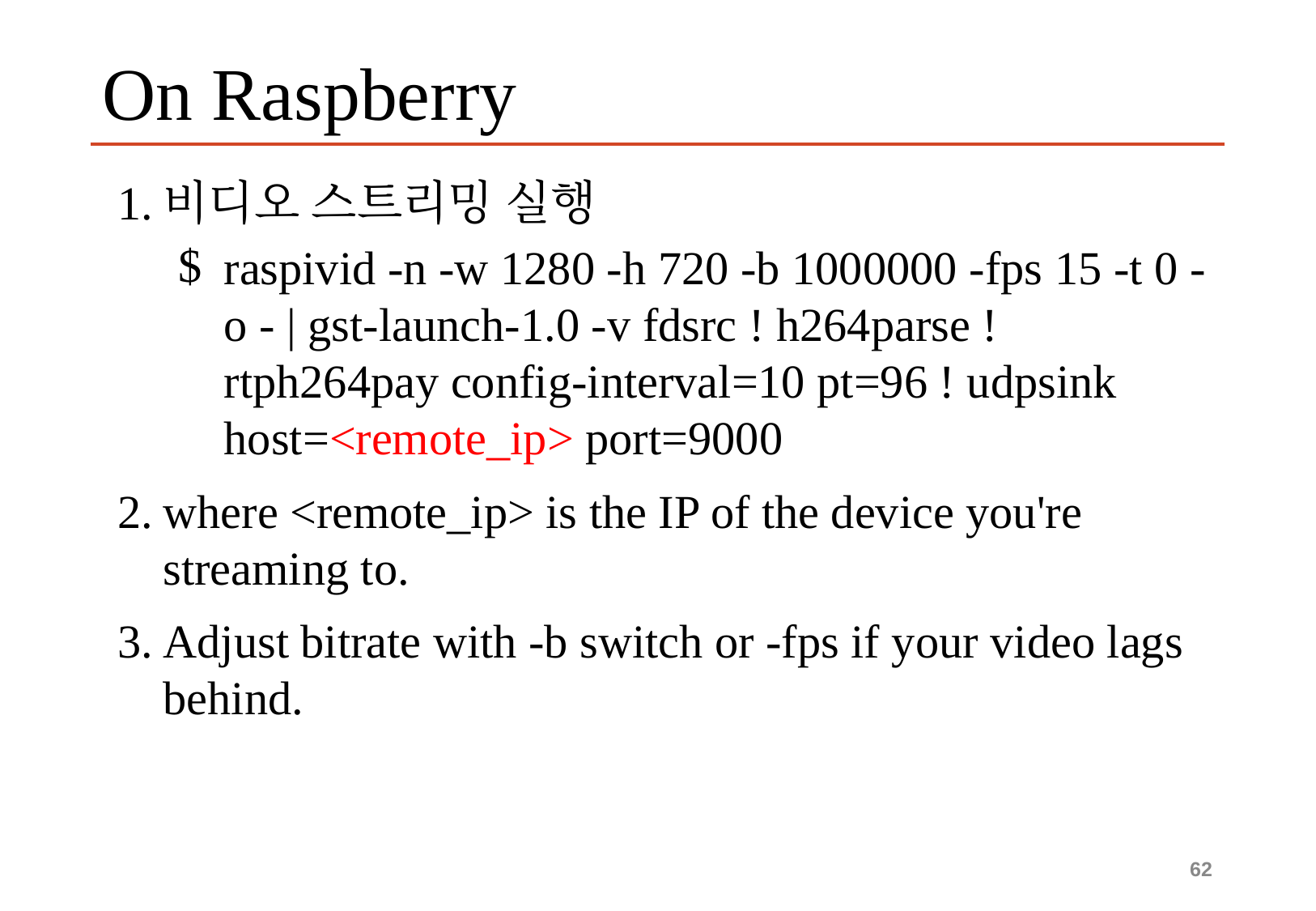

# On Raspberry
비디오 스트리밍 실행
raspivid -n -w 1280 -h 720 -b 1000000 -fps 15 -t 0 -o - | gst-launch-1.0 -v fdsrc ! h264parse ! rtph264pay config-interval=10 pt=96 ! udpsink host=<remote_ip> port=9000
where <remote_ip> is the IP of the device you're streaming to.
Adjust bitrate with -b switch or -fps if your video lags behind.

62